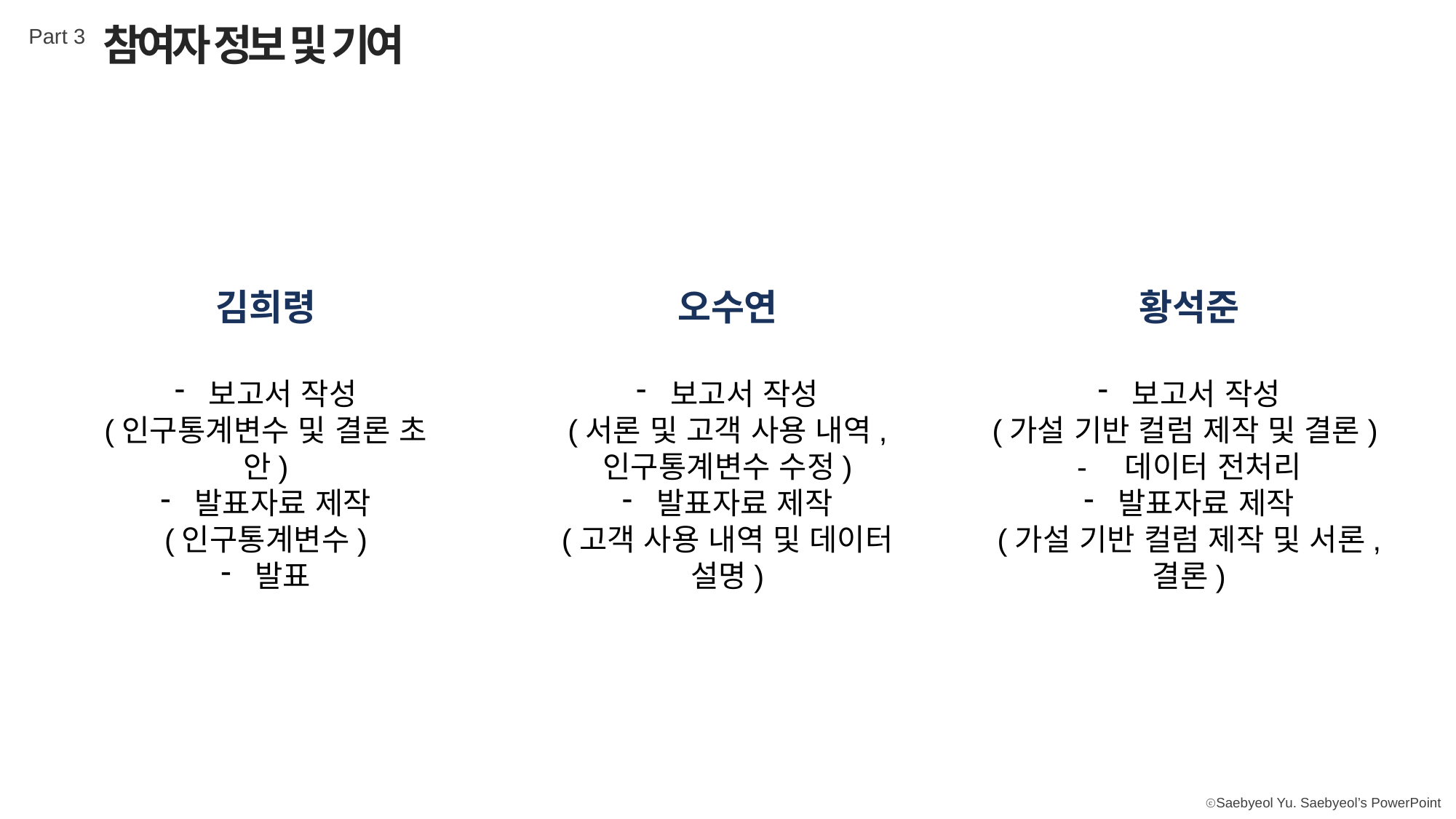

참여자 정보 및 기여
Part 3
김희령
오수연
황석준
보고서 작성
(인구통계변수 및 결론 초안)
발표자료 제작
(인구통계변수)
발표
보고서 작성
(서론 및 고객 사용 내역,
인구통계변수 수정)
발표자료 제작
(고객 사용 내역 및 데이터 설명)
보고서 작성
(가설 기반 컬럼 제작 및 결론)
-　데이터 전처리
발표자료 제작
(가설 기반 컬럼 제작 및 서론, 결론)